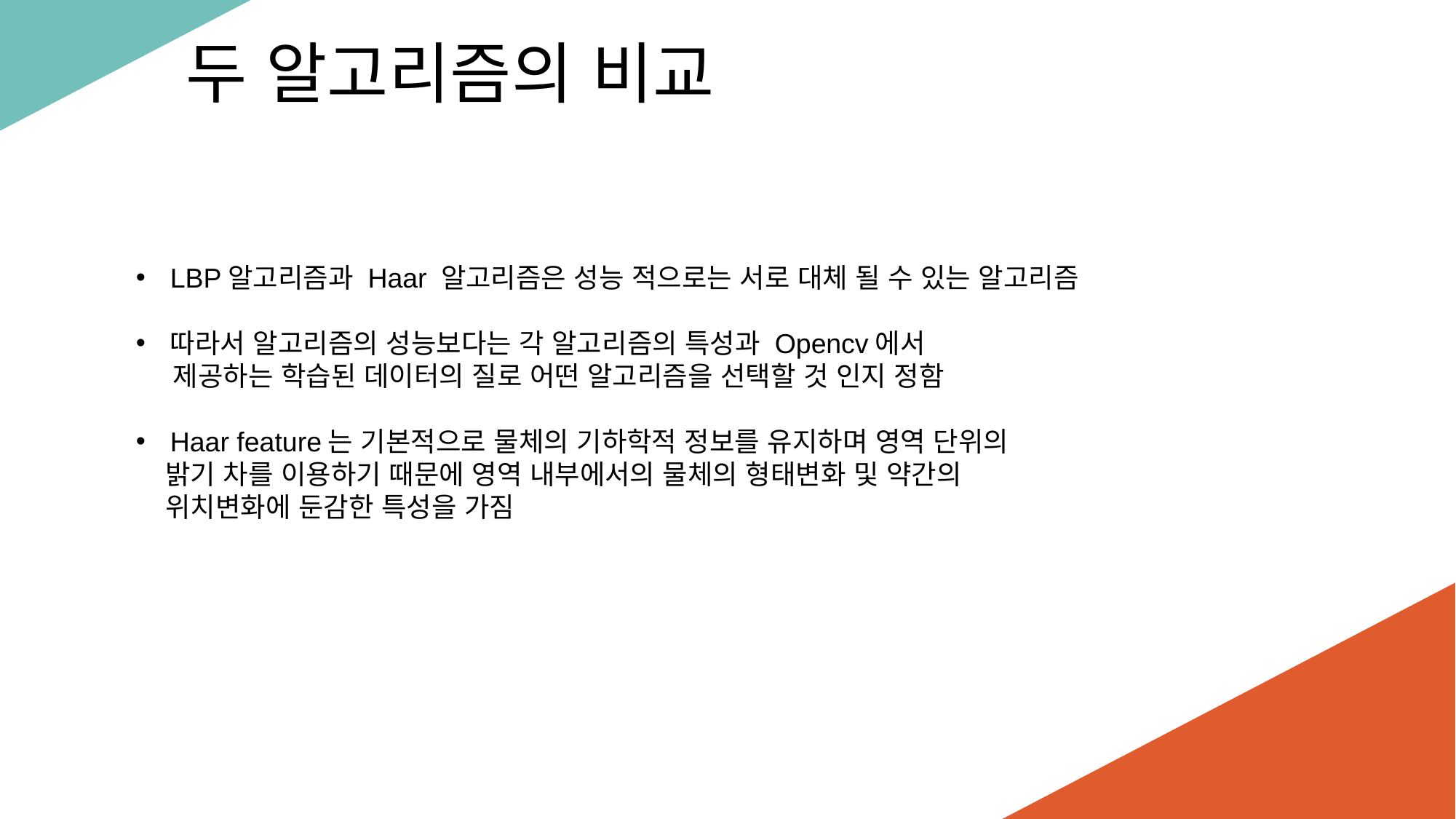

두 알고리즘의 비교

LBP알고리즘과 Haar 알고리즘은 성능 적으로는 서로 대체 될 수 있는 알고리즘

따라서 알고리즘의 성능보다는 각 알고리즘의 특성과 Opencv에서
    제공하는 학습된 데이터의 질로 어떤 알고리즘을 선택할 것 인지 정함

Haar feature는 기본적으로 물체의 기하학적 정보를 유지하며 영역 단위의
   밝기 차를 이용하기 때문에 영역 내부에서의 물체의 형태변화 및 약간의
   위치변화에 둔감한 특성을 가짐